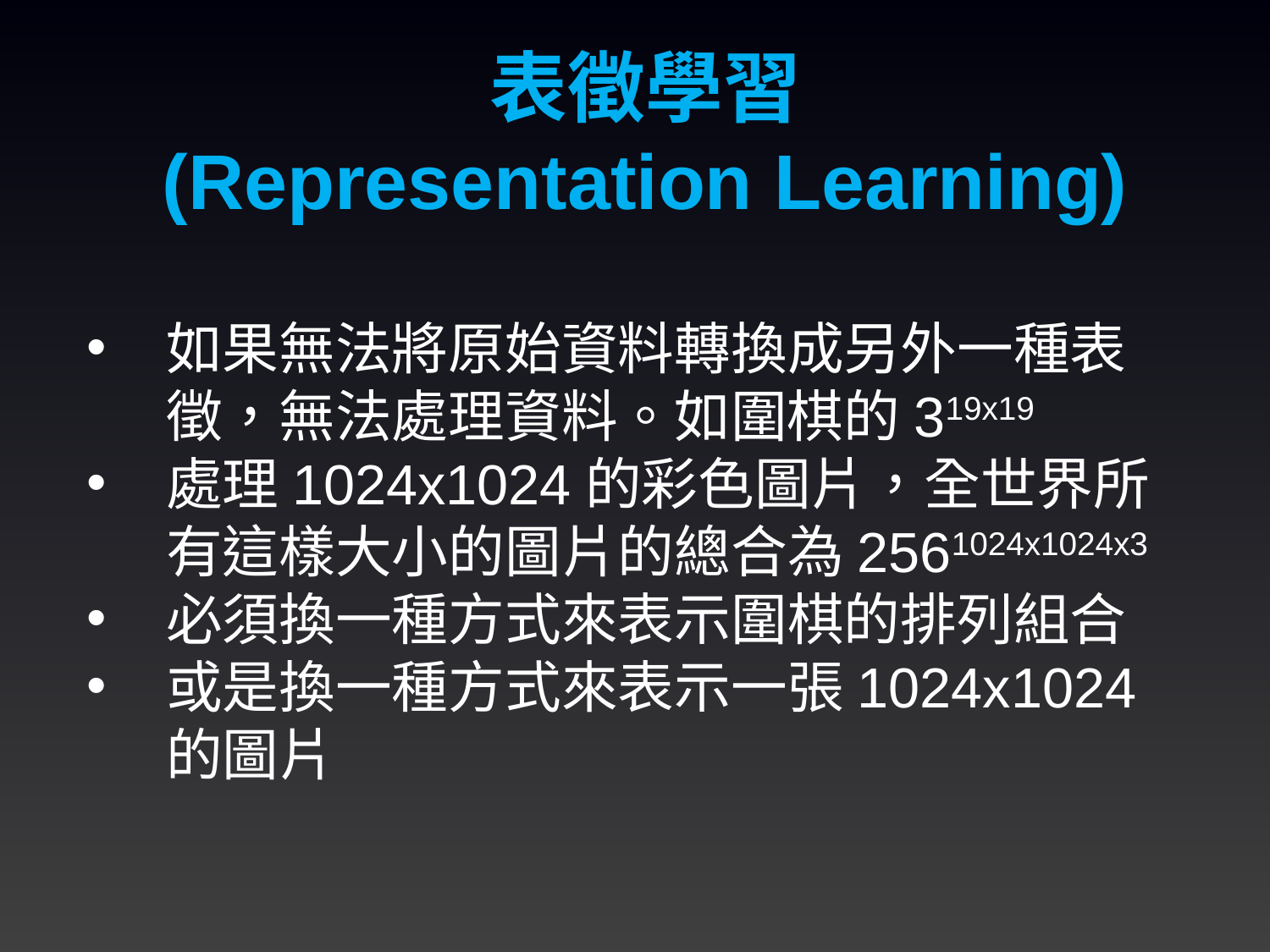

表徵學習
(Representation Learning)
如果無法將原始資料轉換成另外一種表徵，無法處理資料。如圍棋的319x19
處理1024x1024的彩色圖片，全世界所有這樣大小的圖片的總合為2561024x1024x3
必須換一種方式來表示圍棋的排列組合
或是換一種方式來表示一張1024x1024的圖片